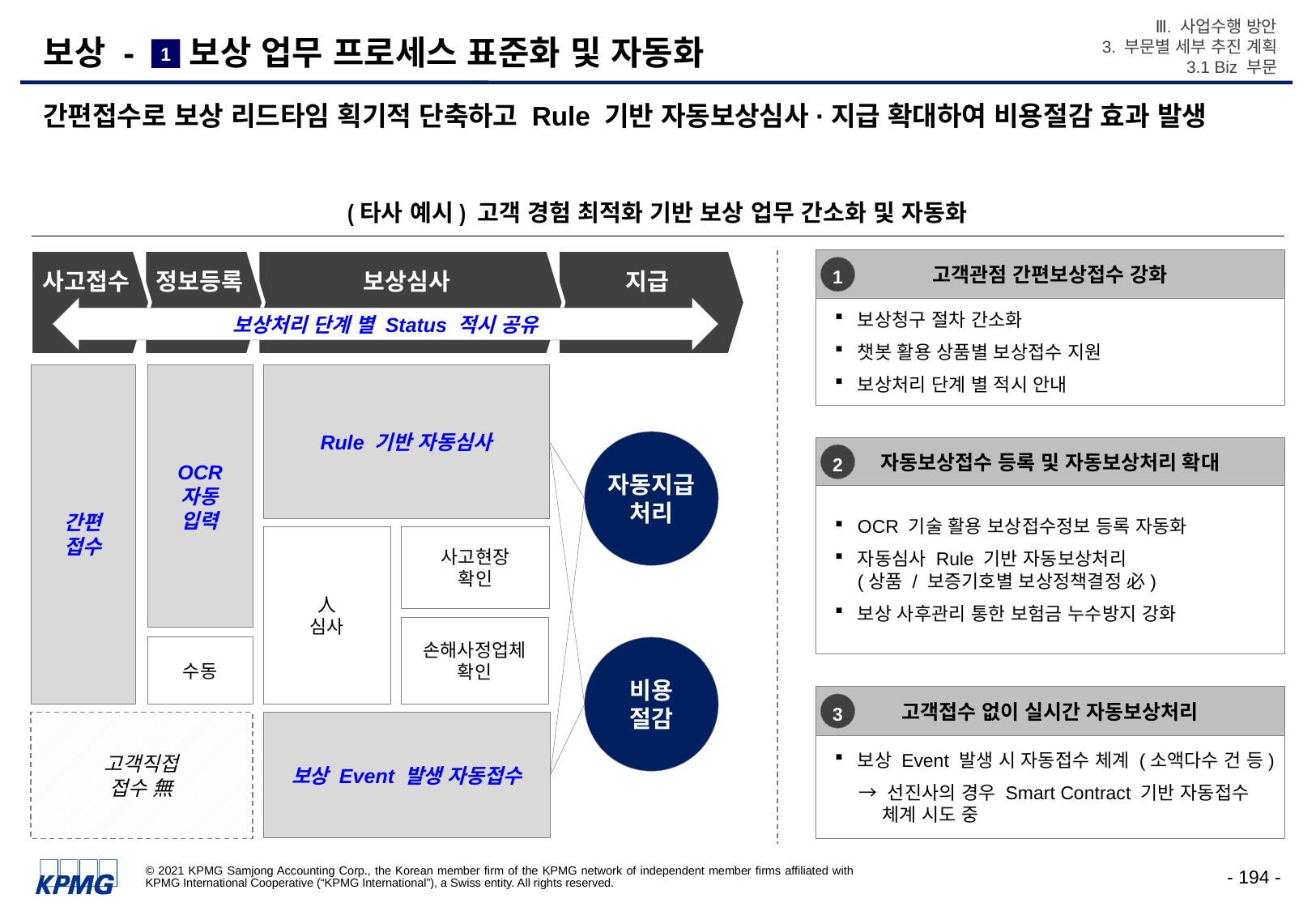

Ⅲ. 사업수행 방안
3. 부문별 세부 추진 계획
3.1 Biz 부문
# 보상 -     보상 업무 프로세스 표준화 및 자동화
1
간편접수로 보상 리드타임 획기적 단축하고 Rule 기반 자동보상심사·지급 확대하여 비용절감 효과 발생
(타사 예시) 고객 경험 최적화 기반 보상 업무 간소화 및 자동화
사고접수
정보등록
보상심사
지급
고객관점 간편보상접수 강화
1
보상처리 단계 별 Status 적시 공유
보상청구 절차 간소화
챗봇 활용 상품별 보상접수 지원
보상처리 단계 별 적시 안내
간편
접수
OCR
자동
입력
Rule 기반 자동심사
자동지급
처리
자동보상접수 등록 및 자동보상처리 확대
2
OCR 기술 활용 보상접수정보 등록 자동화
자동심사 Rule 기반 자동보상처리
(상품 / 보증기호별 보상정책결정 必)
보상 사후관리 통한 보험금 누수방지 강화
사고현장
확인
人
심사
손해사정업체 확인
수동
비용
절감
고객접수 없이 실시간 자동보상처리
3
고객직접
접수 無
보상 Event 발생 자동접수
보상 Event 발생 시 자동접수 체계 (소액다수 건 등)
→ 선진사의 경우 Smart Contract 기반 자동접수 체계 시도 중